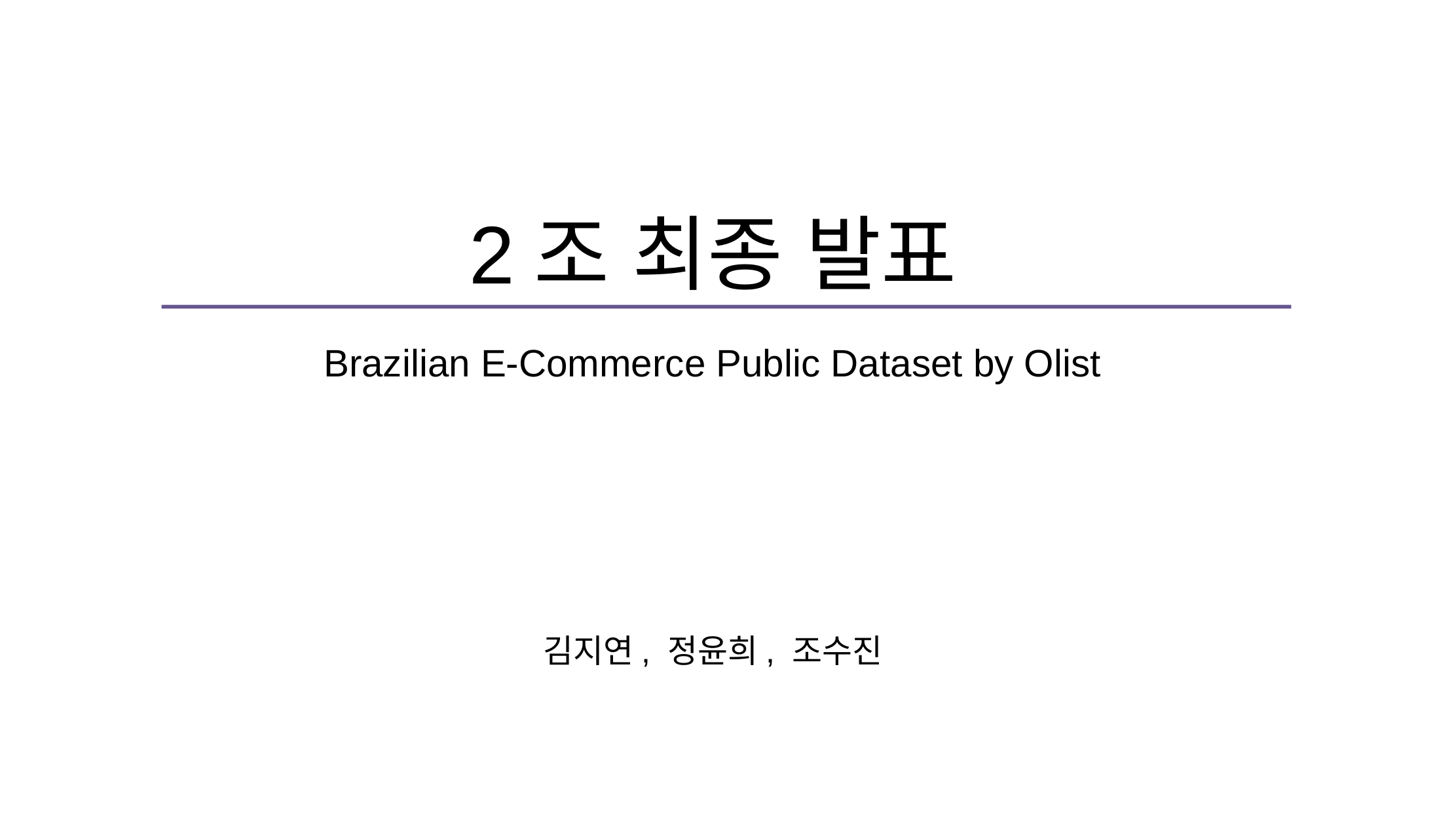

2조 최종 발표

Brazilian E-Commerce Public Dataset by Olist
김지연, 정윤희, 조수진